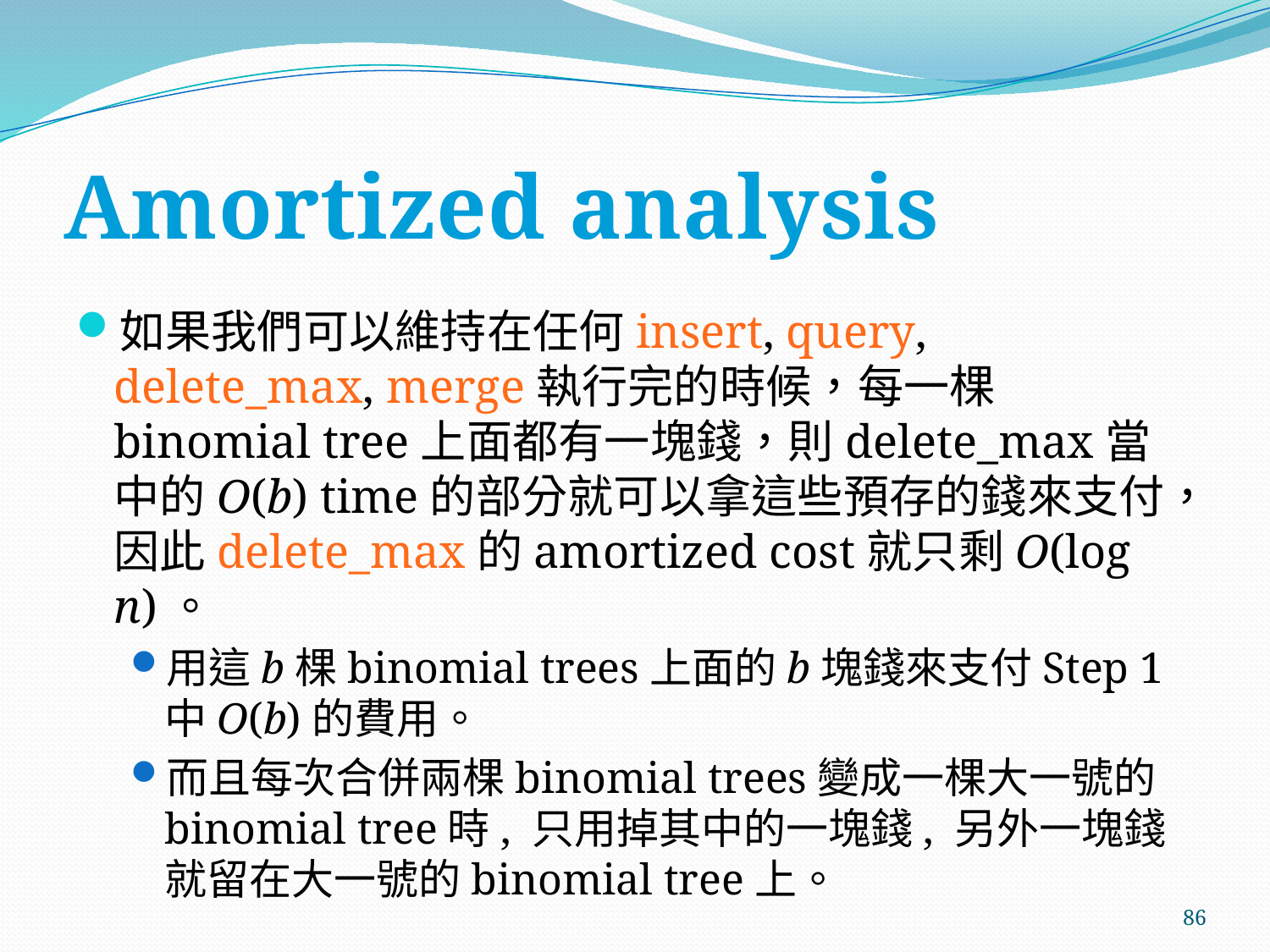

# Amortized analysis
如果我們可以維持在任何insert, query, delete_max, merge執行完的時候，每一棵binomial tree上面都有一塊錢，則delete_max當中的O(b) time的部分就可以拿這些預存的錢來支付，因此delete_max的amortized cost就只剩O(log n)。
用這b棵binomial trees上面的b塊錢來支付Step 1中O(b)的費用。
而且每次合併兩棵binomial trees變成一棵大一號的binomial tree時, 只用掉其中的一塊錢, 另外一塊錢就留在大一號的binomial tree上。
86